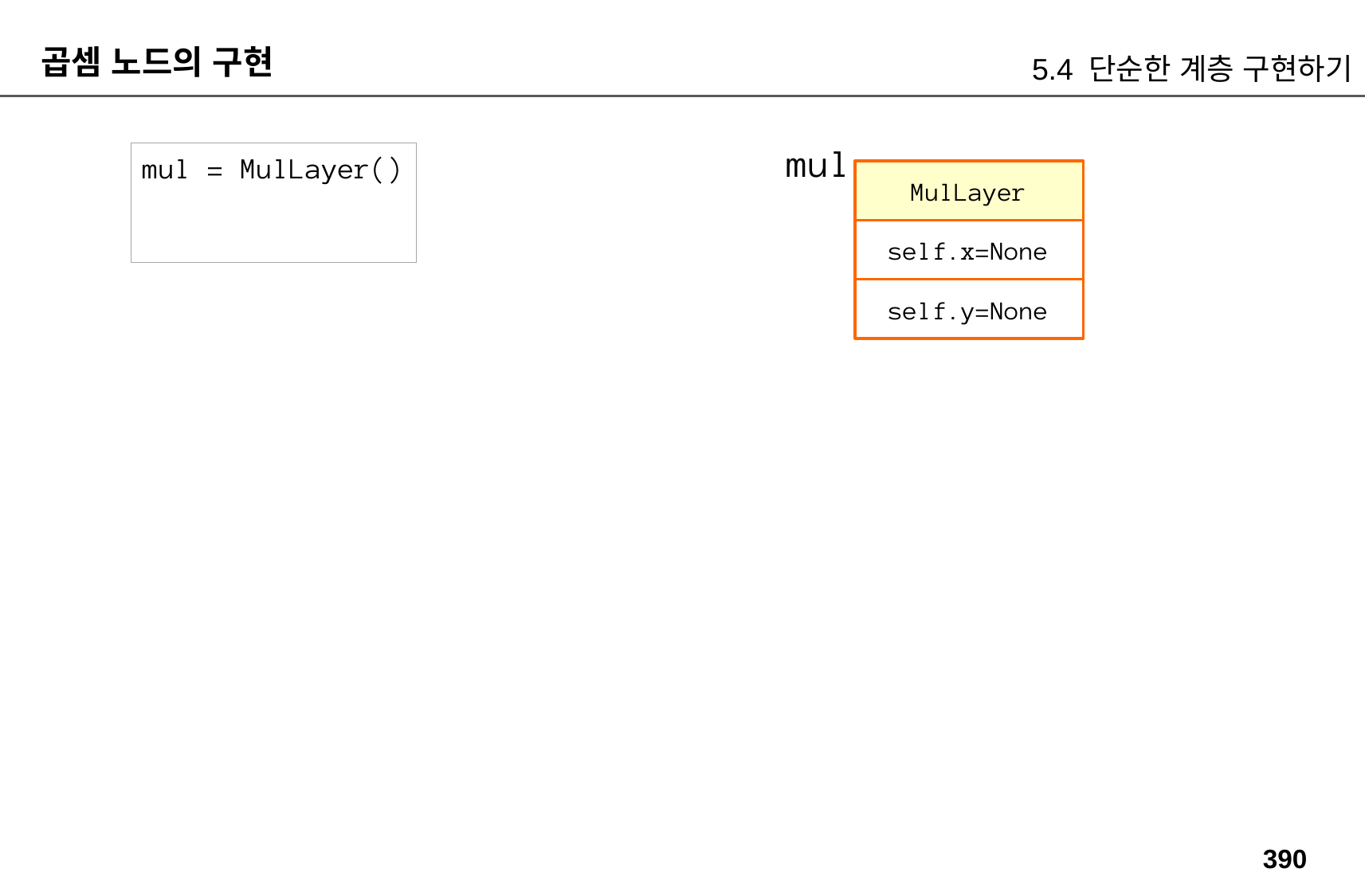

곱셈 노드의 구현
5.4 단순한 계층 구현하기
mul
mul = MulLayer()

MulLayer
self.x=None
self.y=None